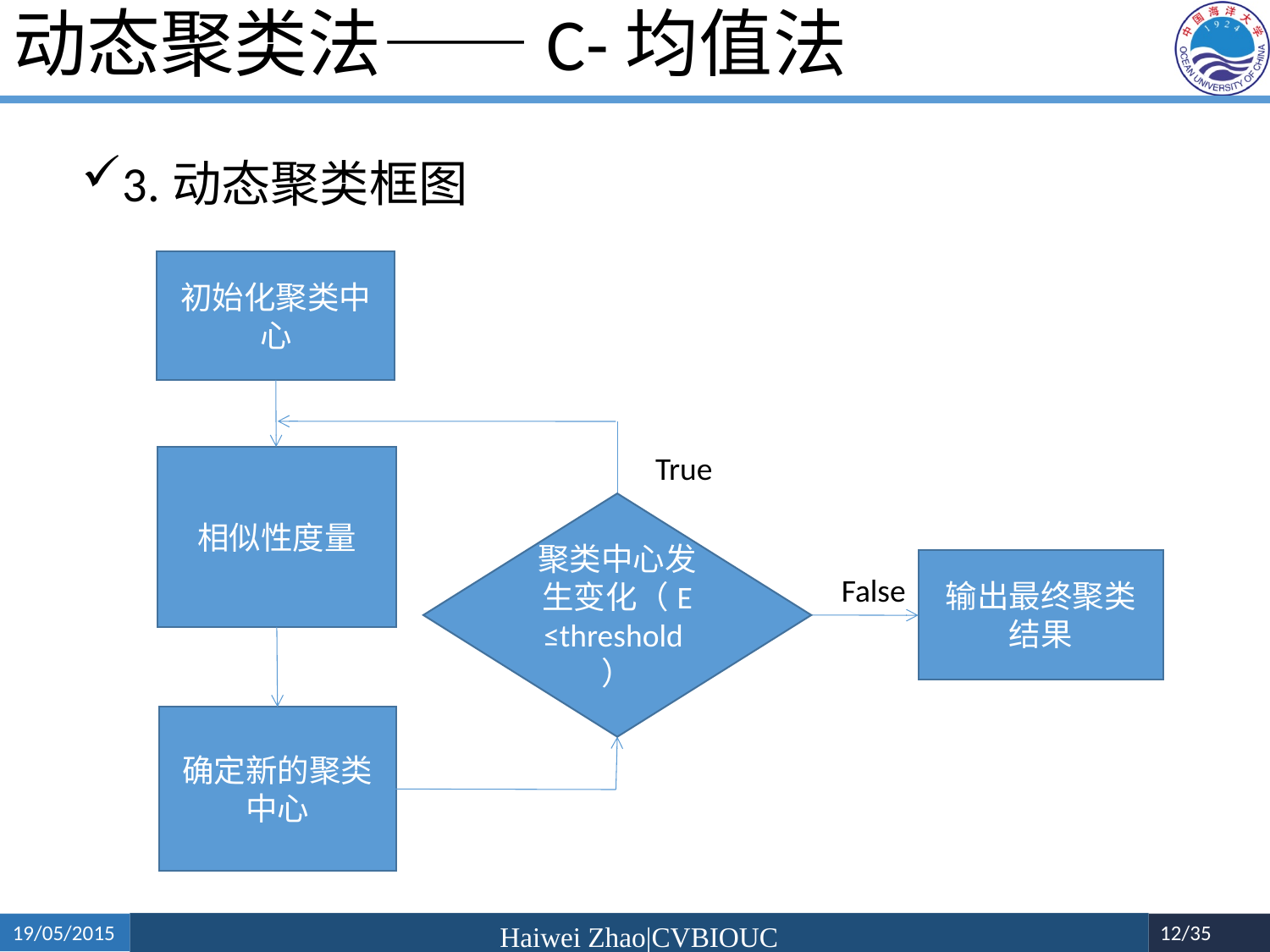

# 动态聚类法——C-均值法

3.动态聚类框图
初始化聚类中心
True
相似性度量
聚类中心发生变化（E ≤threshold）
输出最终聚类结果
False
确定新的聚类中心